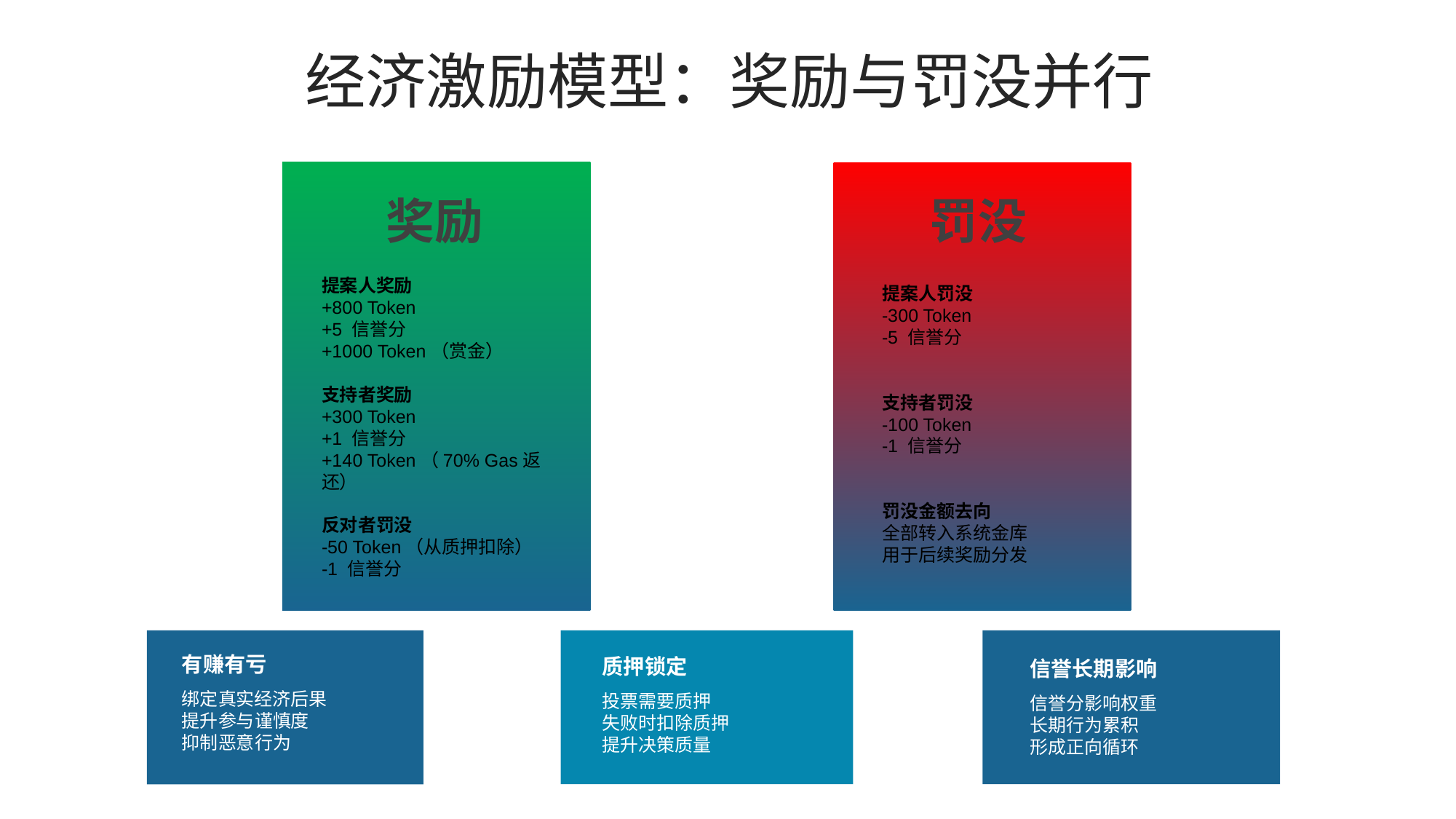

经济激励模型：奖励与罚没并行

奖励
罚没
提案人奖励
+800 Token
+5 信誉分
+1000 Token（赏金）

支持者奖励
+300 Token
+1 信誉分
+140 Token（70% Gas返还）

反对者罚没
-50 Token（从质押扣除）
-1 信誉分
提案人罚没
-300 Token
-5 信誉分

支持者罚没
-100 Token
-1 信誉分

罚没金额去向
全部转入系统金库
用于后续奖励分发
02
03

有赚有亏
绑定真实经济后果
提升参与谨慎度
抑制恶意行为
质押锁定
投票需要质押
失败时扣除质押
提升决策质量
信誉长期影响
信誉分影响权重
长期行为累积
形成正向循环